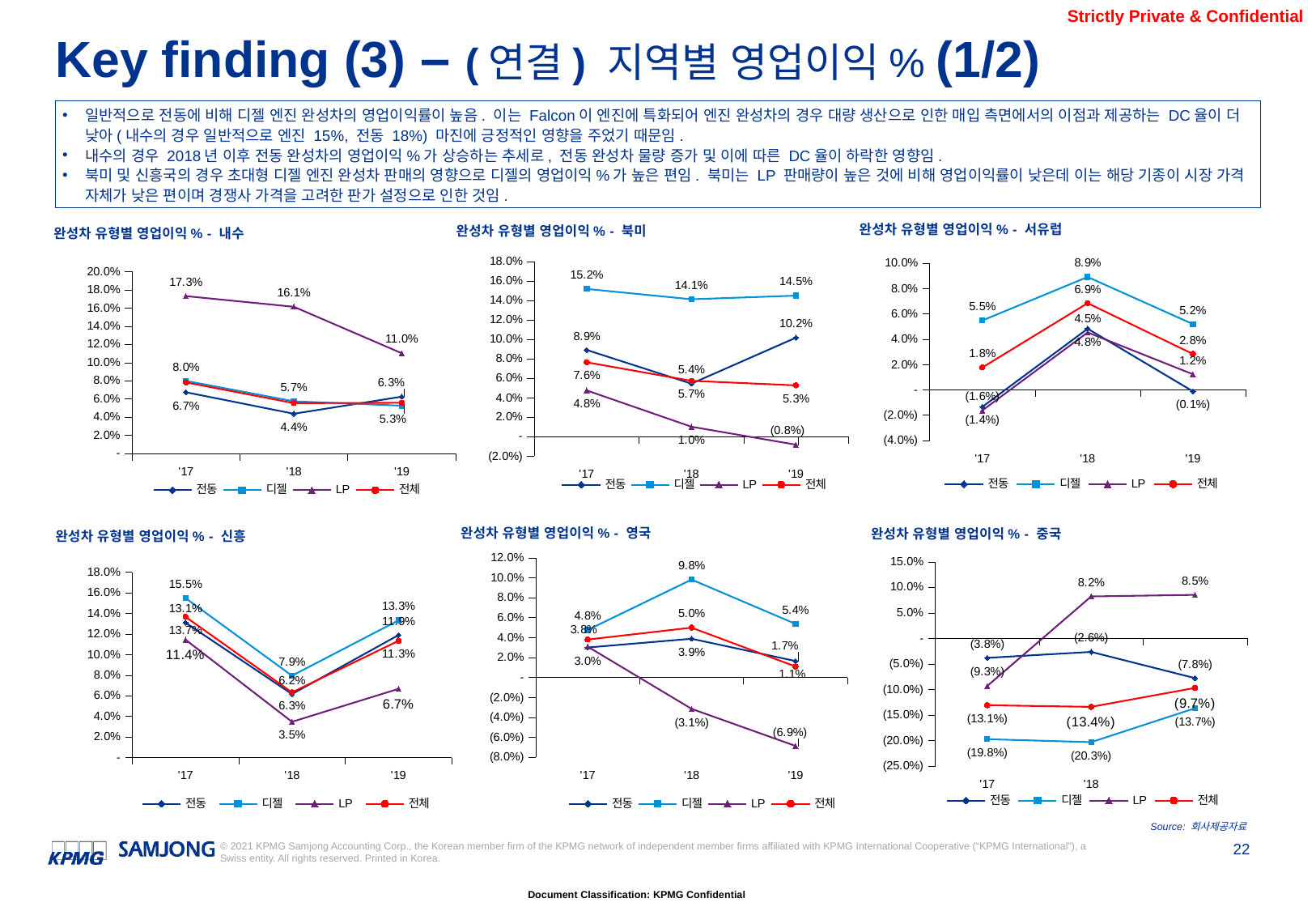

Key finding (3) – (연결) 지역별 영업이익% (1/2)
일반적으로 전동에 비해 디젤 엔진 완성차의 영업이익률이 높음. 이는 Falcon이 엔진에 특화되어 엔진 완성차의 경우 대량 생산으로 인한 매입 측면에서의 이점과 제공하는 DC율이 더 낮아(내수의 경우 일반적으로 엔진 15%, 전동 18%) 마진에 긍정적인 영향을 주었기 때문임.
내수의 경우 2018년 이후 전동 완성차의 영업이익%가 상승하는 추세로, 전동 완성차 물량 증가 및 이에 따른 DC율이 하락한 영향임.
북미 및 신흥국의 경우 초대형 디젤 엔진 완성차 판매의 영향으로 디젤의 영업이익%가 높은 편임. 북미는 LP 판매량이 높은 것에 비해 영업이익률이 낮은데 이는 해당 기종이 시장 가격 자체가 낮은 편이며 경쟁사 가격을 고려한 판가 설정으로 인한 것임.

### Chart: 완성차 유형별 영업이익% - 서유럽

| Category | 전동 | 디젤 | LP | 전체 |
|---|---|---|---|---|
| '17 | -0.013516449608192736 | 0.05483547319665177 | -0.016352898491385437 | 0.017648639248009558 |
| '18 | 0.04834933149431374 | 0.08925898580748487 | 0.04537863505813008 | 0.06857561262270792 |
| '19 | -0.0012165954849356877 | 0.0520022037593463 | 0.01230245830904563 | 0.028377891755834606 |

### Chart: 완성차 유형별 영업이익% - 북미

| Category | 전동 | 디젤 | LP | 전체 |
|---|---|---|---|---|
| '17 | 0.08916436431674564 | 0.15191809817672755 | 0.04753605034000199 | 0.07649263618367003 |
| '18 | 0.054482485461080386 | 0.14127515110912167 | 0.01021331332892582 | 0.05742600496491321 |
| '19 | 0.10181382990689795 | 0.1450156430929138 | -0.008252133652311951 | 0.052700909918381264 |

### Chart: 완성차 유형별 영업이익% - 내수

| Category | 전동 | 디젤 | LP | 전체 |
|---|---|---|---|---|
| '17 | 0.06743204032914837 | 0.07993700630143885 | 0.17316133248136042 | 0.07826879585922095 |
| '18 | 0.043772404914973605 | 0.057418118715166874 | 0.16143692926202058 | 0.055422621306473074 |
| '19 | 0.06252836608947965 | 0.052666926664381684 | 0.11040506883932105 | 0.05581919135597684 |

### Chart: 완성차 유형별 영업이익% - 영국

| Category | 전동 | 디젤 | LP | 전체 |
|---|---|---|---|---|
| '17 | 0.03004634856788044 | 0.04764511706546656 | 0.03099736693926366 | 0.0380384280619384 |
| '18 | 0.03883901759990073 | 0.0981159880848221 | -0.03147775537376379 | 0.04997382193529298 |
| '19 | 0.016510151661364856 | 0.05375033477586601 | -0.0686181915782799 | 0.011046537927185044 |

### Chart: 완성차 유형별 영업이익% - 중국

| Category | 전동 | 디젤 | LP | 전체 |
|---|---|---|---|---|
| '17 | -0.03817974552026447 | -0.19760382986846237 | -0.09330620953286459 | -0.13100632169354223 |
| '18 | -0.026429211433920047 | -0.2033978613347285 | 0.08227786038585445 | -0.1342466370384191 |

### Chart: 완성차 유형별 영업이익% - 신흥

| Category | 전동 | 디젤 | LP | 전체 |
|---|---|---|---|---|
| '17 | 0.13095531863736395 | 0.15483136690043478 | 0.11444051492770836 | 0.13665632962829957 |
| '18 | 0.06161019023182493 | 0.07948670097306058 | 0.03468656345260443 | 0.06321775373472244 |
| '19 | 0.11888051210944058 | 0.1331587043786974 | 0.06665983287282927 | 0.11331411044072064 |
Source: 회사제공자료